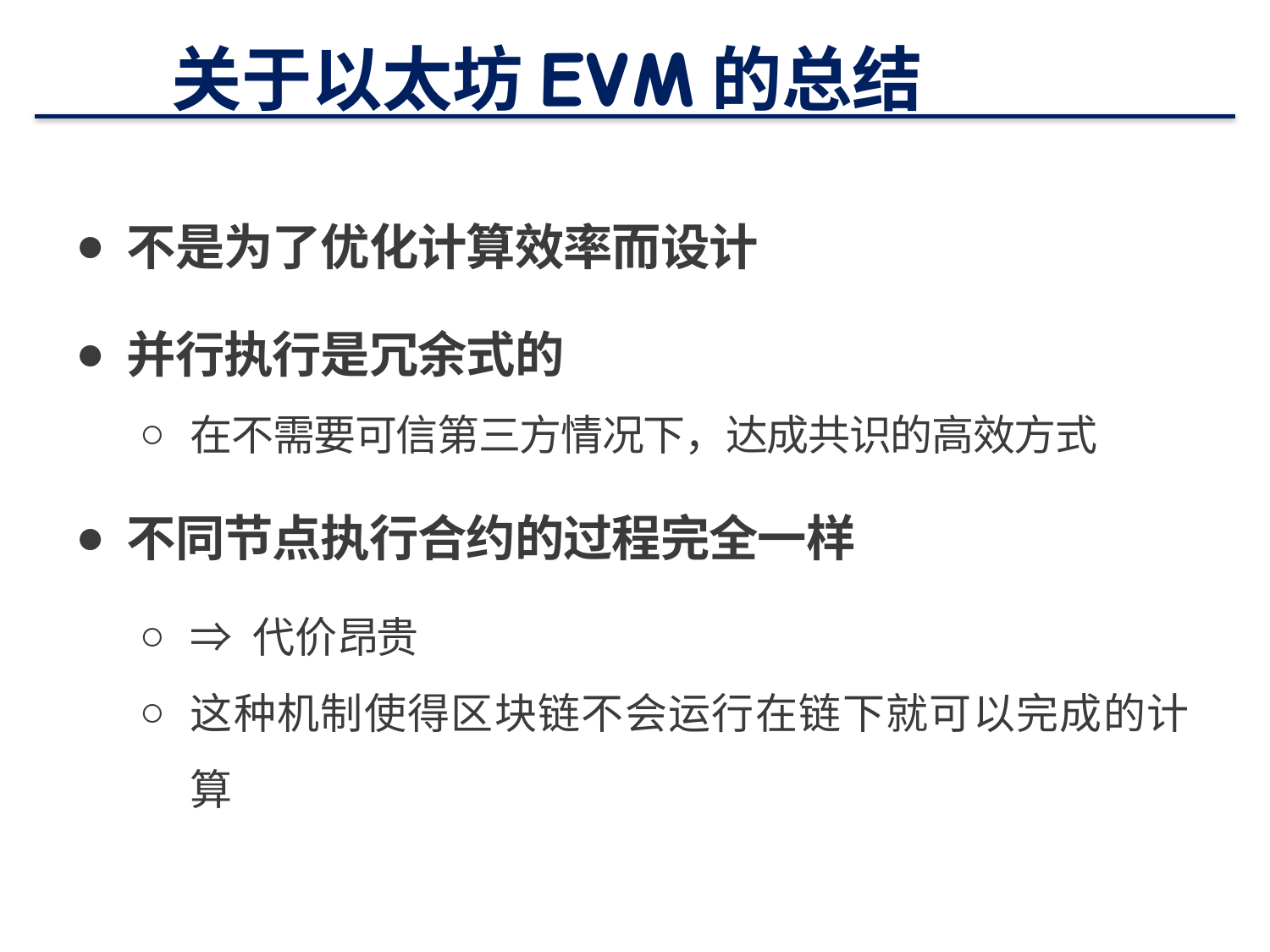

# 关于以太坊EVM的总结
不是为了优化计算效率而设计
并行执行是冗余式的
在不需要可信第三方情况下，达成共识的高效方式
不同节点执行合约的过程完全一样
⇒ 代价昂贵
这种机制使得区块链不会运行在链下就可以完成的计算